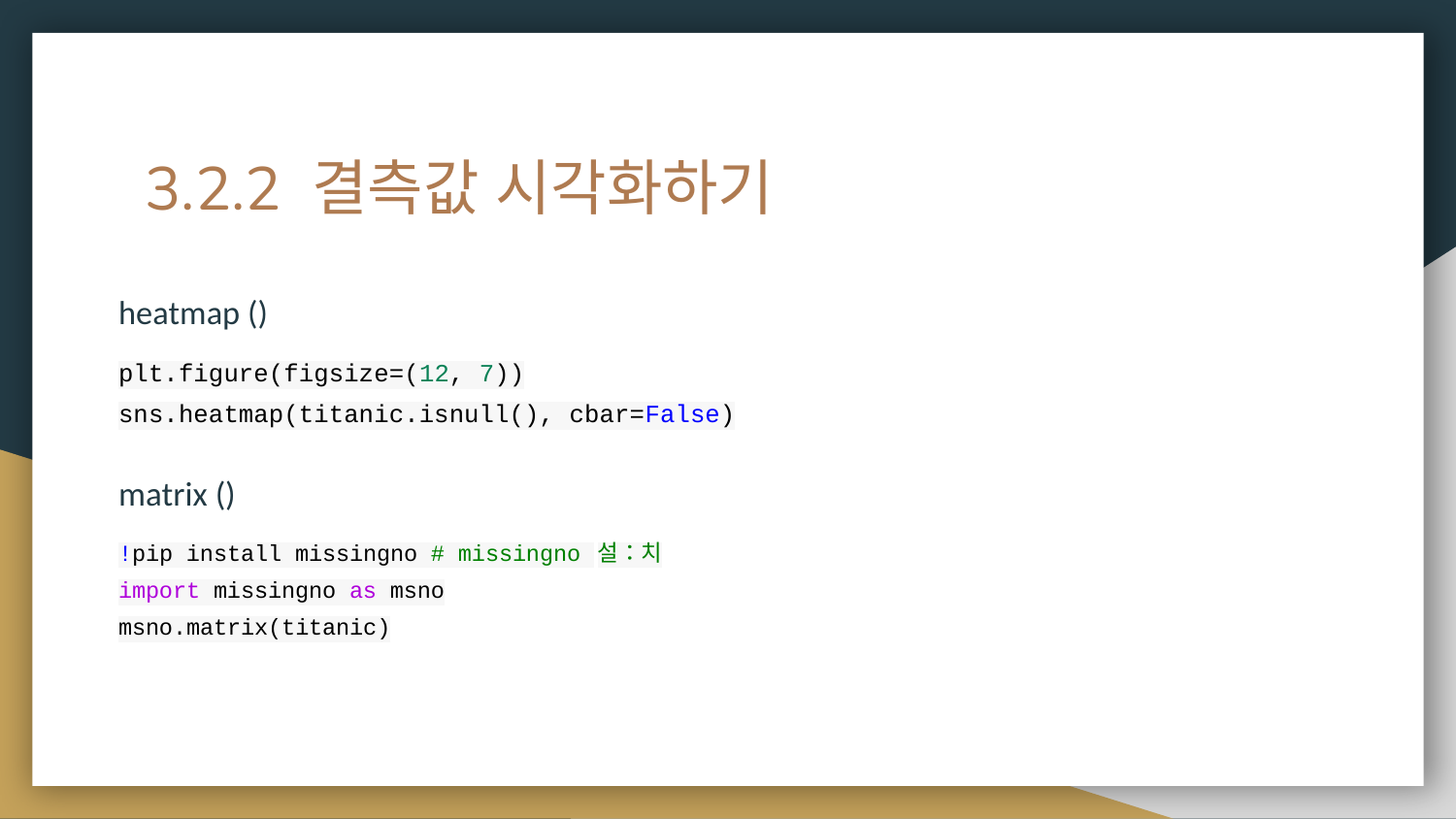

# 3.2.2 결측값 시각화하기
heatmap ()
plt.figure(figsize=(12, 7))
sns.heatmap(titanic.isnull(), cbar=False)

matrix ()
!pip install missingno # missingno 설：치
import missingno as msno
msno.matrix(titanic)